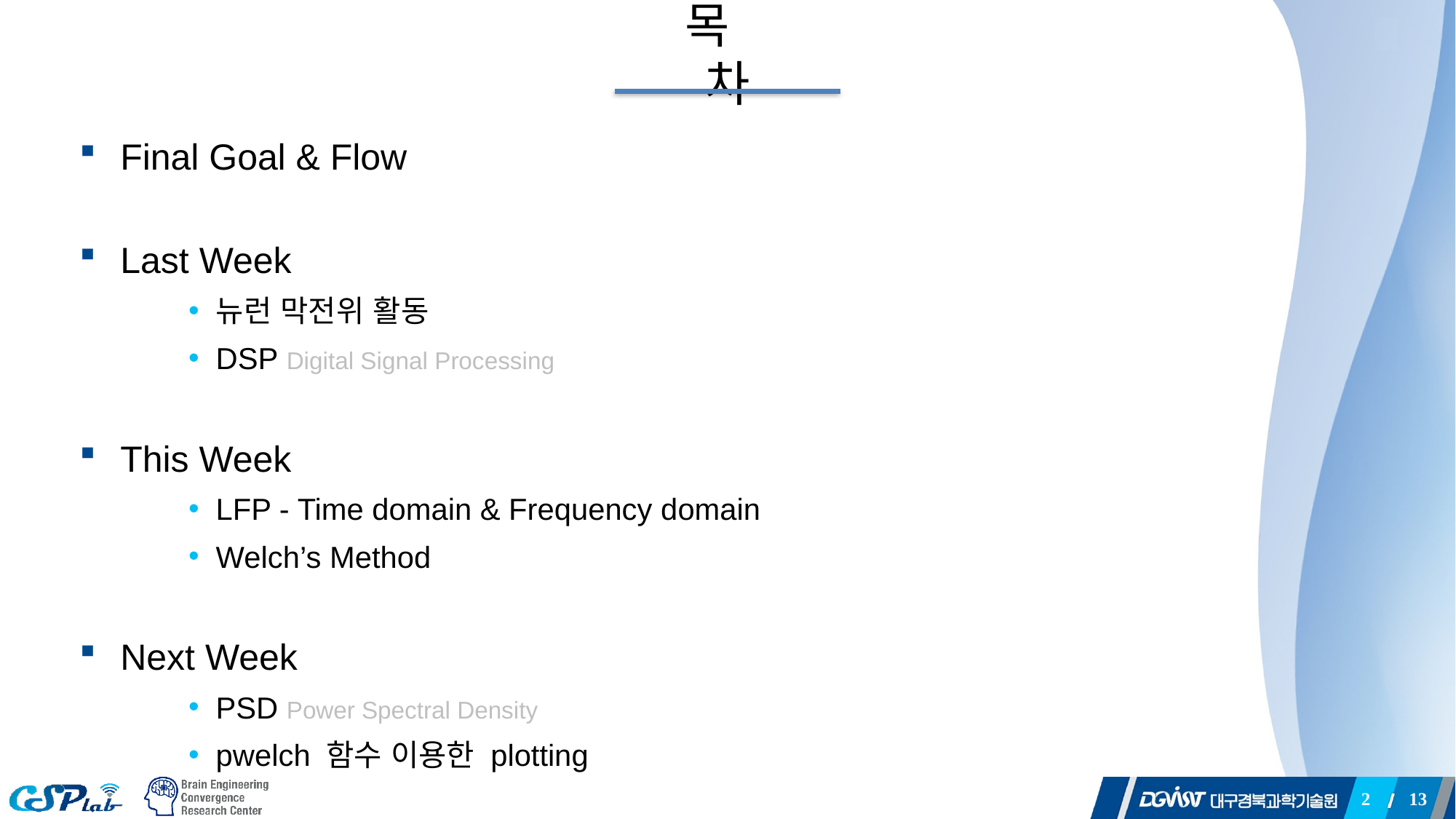

# 목    차
Final Goal & Flow

Last Week
뉴런 막전위 활동
DSP Digital Signal Processing

This Week
LFP - Time domain & Frequency domain
Welch’s Method

Next Week
PSD Power Spectral Density
pwelch 함수 이용한 plotting

13
2